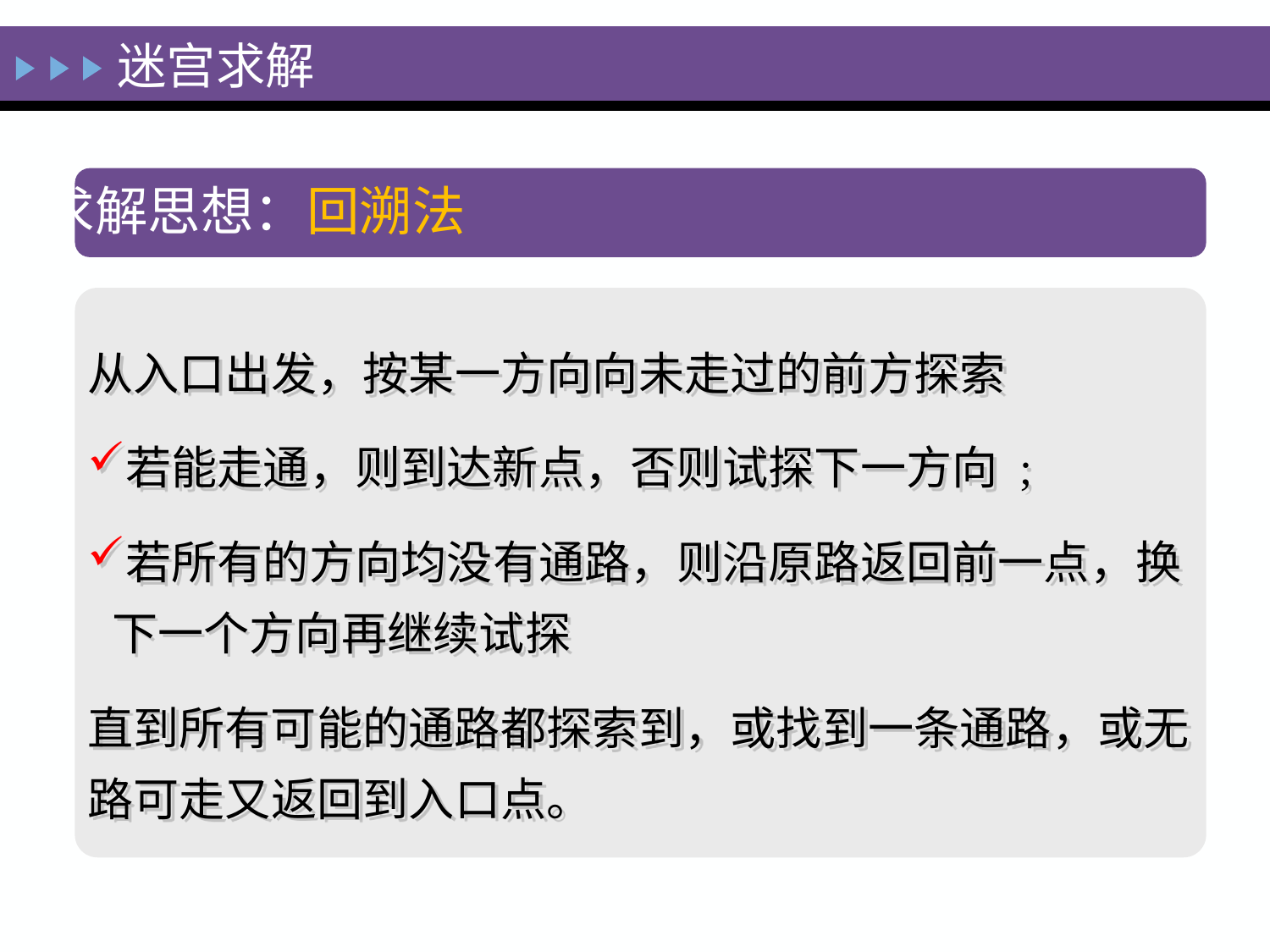

迷宫求解

求解思想：回溯法

从入口出发，按某一方向向未走过的前方探索
若能走通，则到达新点，否则试探下一方向 ;
若所有的方向均没有通路，则沿原路返回前一点，换下一个方向再继续试探
直到所有可能的通路都探索到，或找到一条通路，或无路可走又返回到入口点。